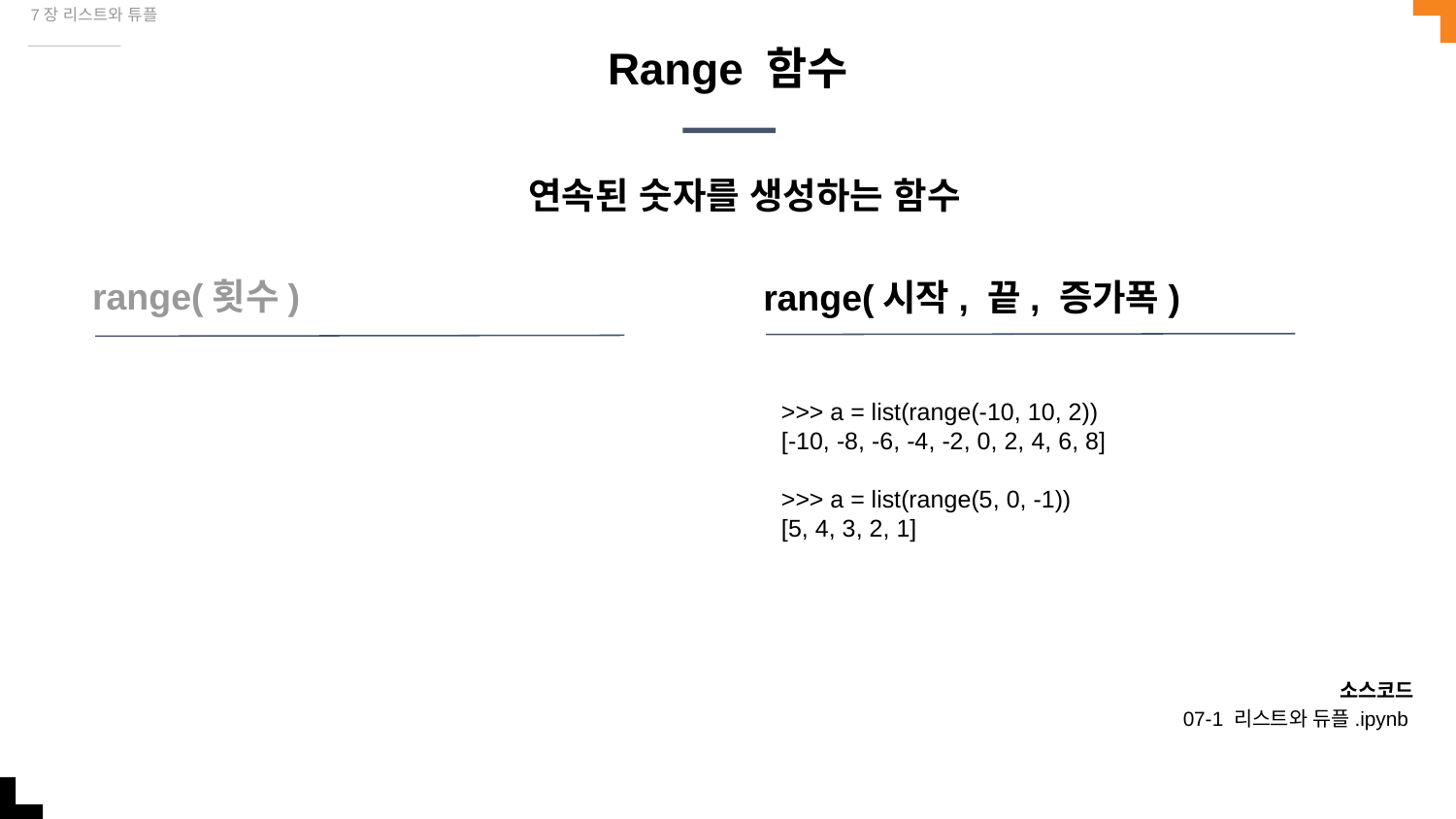

7장 리스트와 튜플
# Range 함수
연속된 숫자를 생성하는 함수
range(시작, 끝, 증가폭)
range(횟수)
>>> a = list(range(-10, 10, 2))
[-10, -8, -6, -4, -2, 0, 2, 4, 6, 8]

>>> a = list(range(5, 0, -1))
[5, 4, 3, 2, 1]

>>> a = list(range(10))
[0, 1, 2, 3, 4, 5, 6, 7, 8, 9]

>>> a = list(range(1, 11))
[1, 2, 3, 4, 5, 6, 7, 8, 9, 10]

>>> a = tuple(range(10))
(0, 1, 2, 3, 4, 5, 6, 7, 8, 9)
소스코드
07-1 리스트와 듀플.ipynb